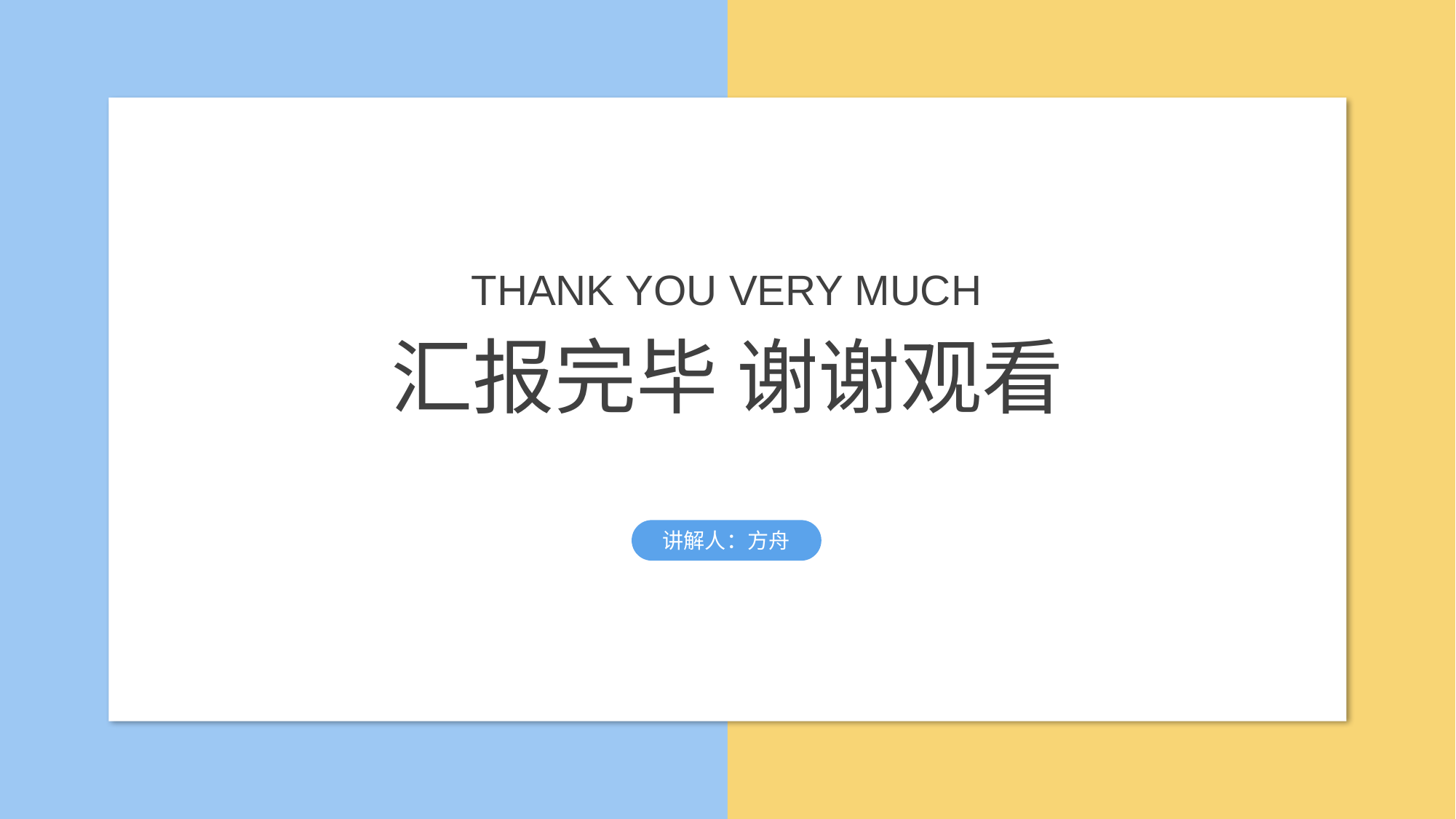

THANK YOU VERY MUCH
汇报完毕 谢谢观看

讲解人：方舟